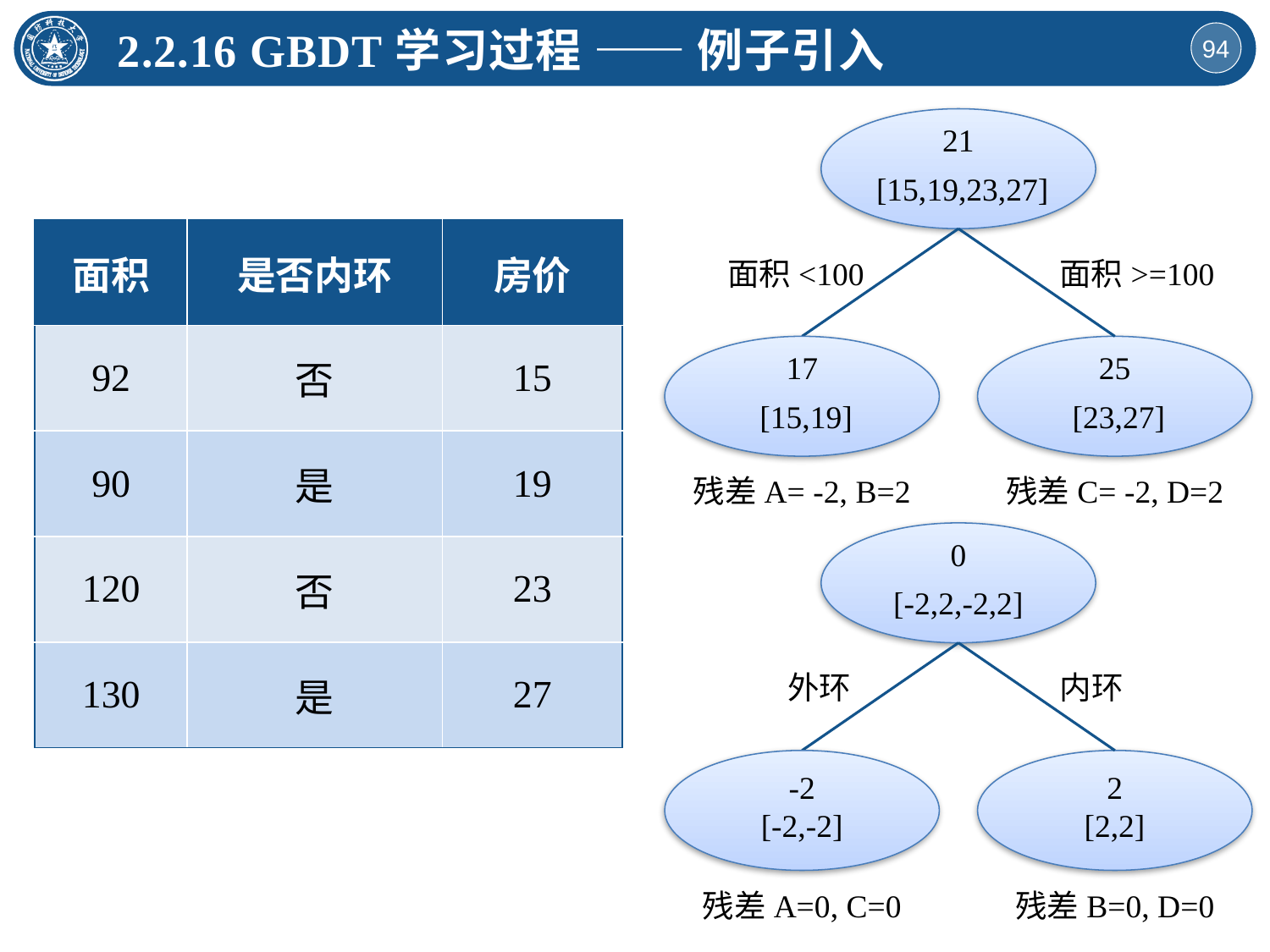

2.2.16 GBDT学习过程 —— 例子引入
21
 [15,19,23,27]
面积<100
面积>=100
17
 [15,19]
25
 [23,27]
残差A= -2, B=2
残差C= -2, D=2
| 面积 | 是否内环 | 房价 |
| --- | --- | --- |
| 92 | 否 | 15 |
| 90 | 是 | 19 |
| 120 | 否 | 23 |
| 130 | 是 | 27 |
 0
[-2,2,-2,2]
外环
内环
-2
[-2,-2]
2
[2,2]
残差A=0, C=0
残差B=0, D=0